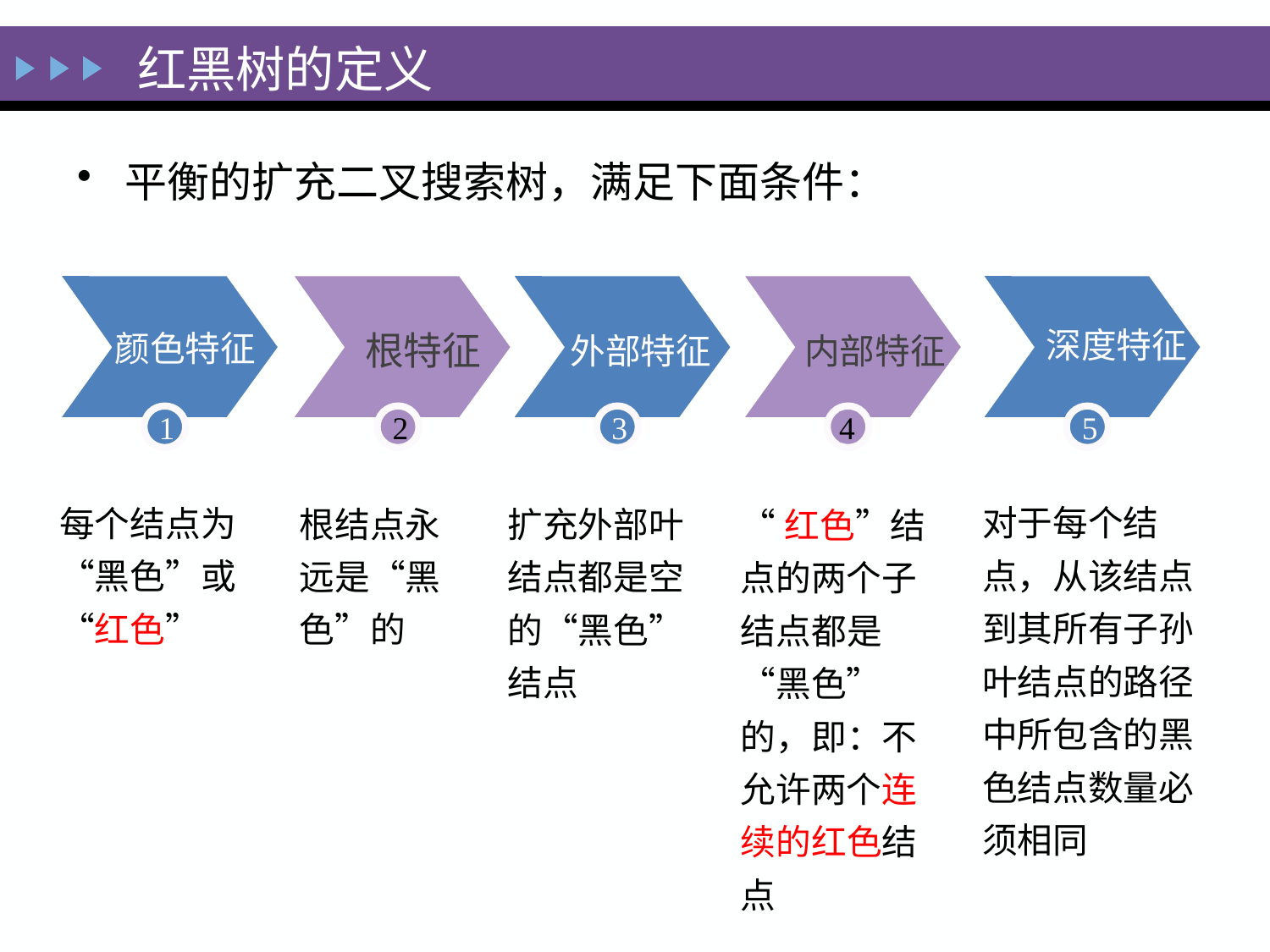

红黑树的定义
平衡的扩充二叉搜索树，满足下面条件：

颜色特征

1
每个结点为“黑色”或“红色”

根特征

外部特征

内部特征

深度特征

5
对于每个结点，从该结点到其所有子孙叶结点的路径中所包含的黑色结点数量必须相同

4
“红色”结点的两个子结点都是“黑色”的，即：不允许两个连续的红色结点

2

3
根结点永远是“黑色”的
扩充外部叶结点都是空的“黑色”结点